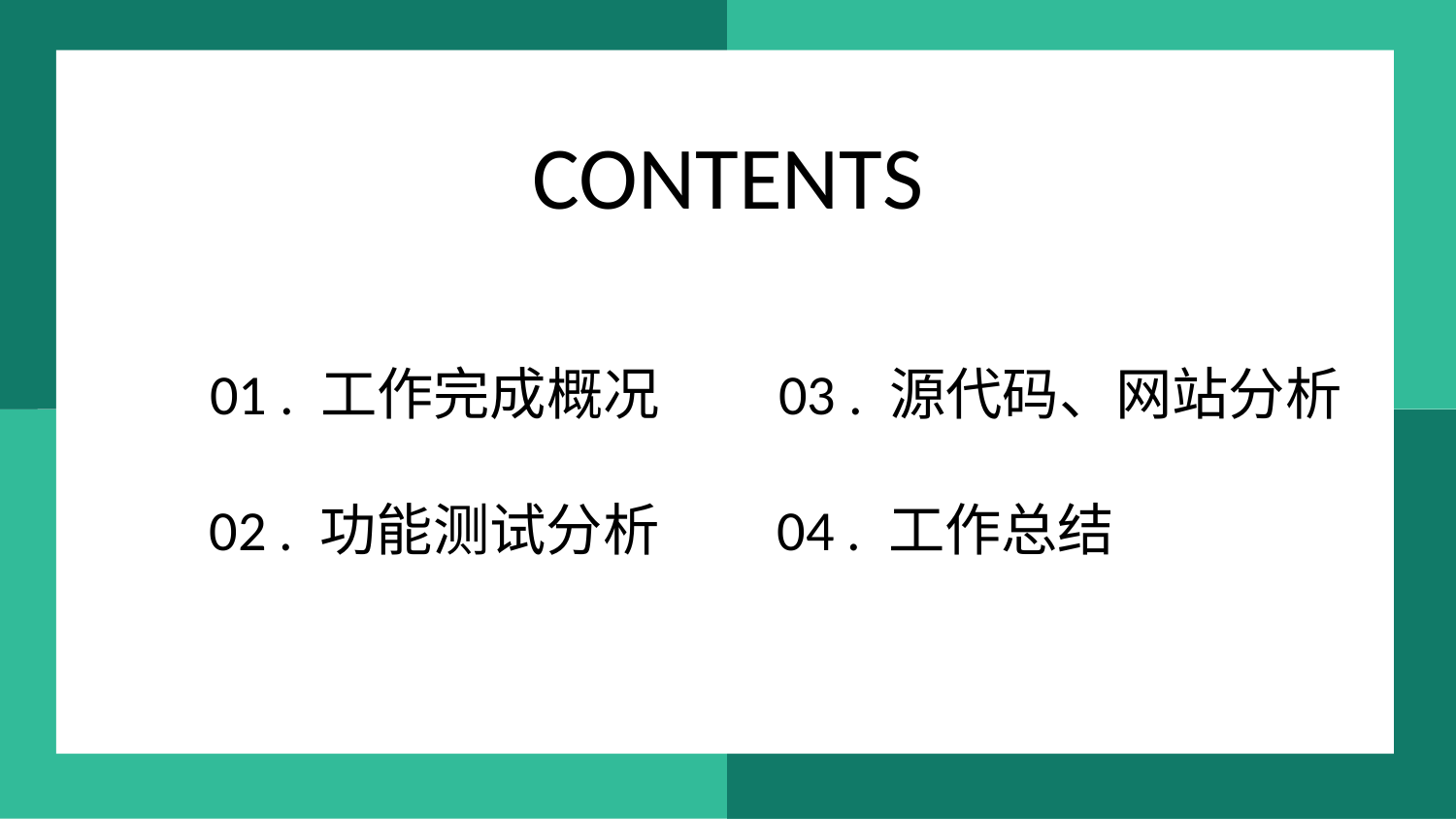

CONTENTS
01 . 工作完成概况
03 . 源代码、网站分析
02 . 功能测试分析
04 . 工作总结